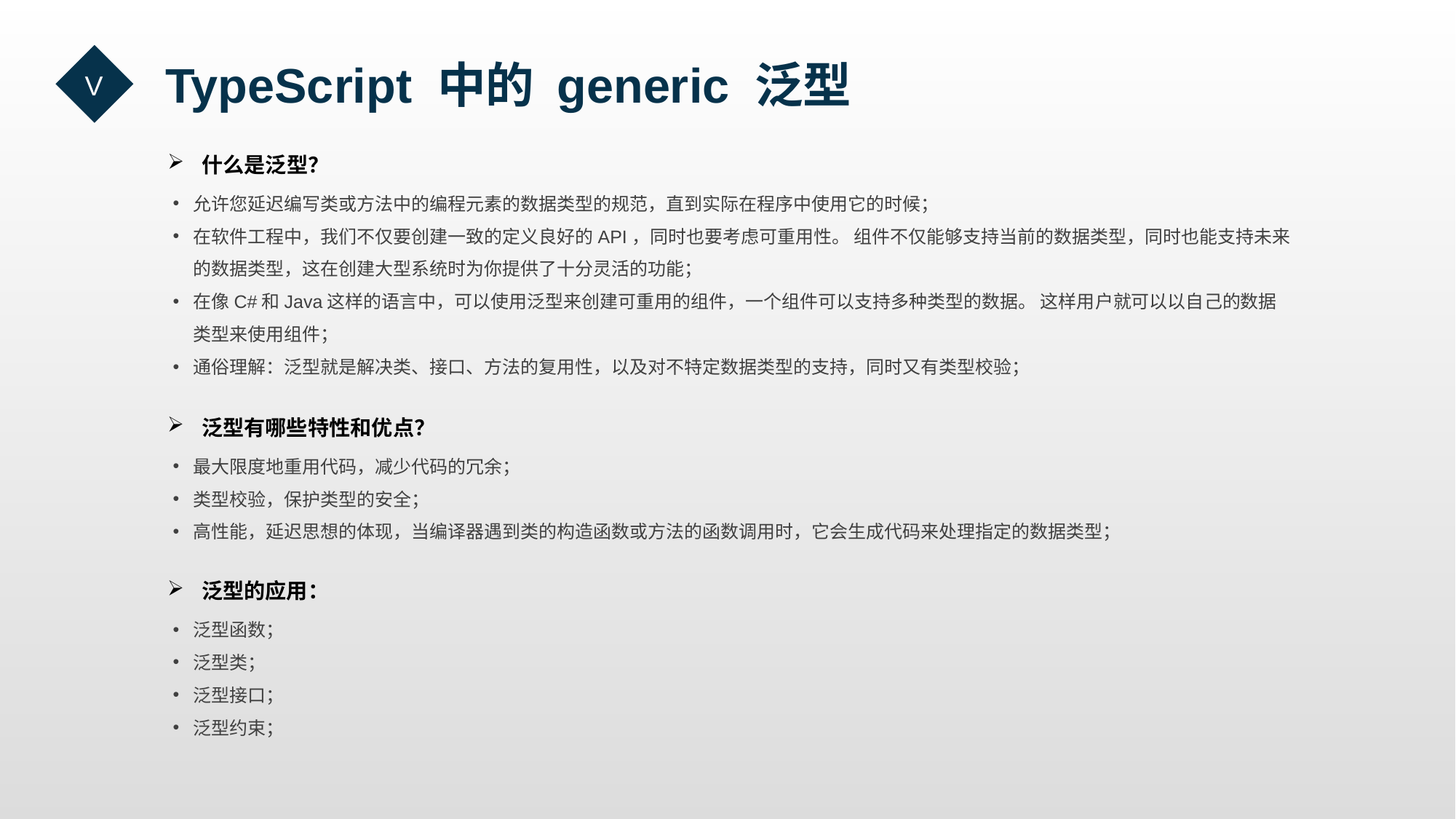

TypeScript 中的 generic 泛型
V
什么是泛型？
允许您延迟编写类或方法中的编程元素的数据类型的规范，直到实际在程序中使用它的时候；
在软件工程中，我们不仅要创建一致的定义良好的API，同时也要考虑可重用性。 组件不仅能够支持当前的数据类型，同时也能支持未来的数据类型，这在创建大型系统时为你提供了十分灵活的功能；
在像C#和Java这样的语言中，可以使用泛型来创建可重用的组件，一个组件可以支持多种类型的数据。 这样用户就可以以自己的数据类型来使用组件；
通俗理解：泛型就是解决类、接口、方法的复用性，以及对不特定数据类型的支持，同时又有类型校验；
泛型有哪些特性和优点？
最大限度地重用代码，减少代码的冗余；
类型校验，保护类型的安全；
高性能，延迟思想的体现，当编译器遇到类的构造函数或方法的函数调用时，它会生成代码来处理指定的数据类型；
泛型的应用：
泛型函数；
泛型类；
泛型接口；
泛型约束；